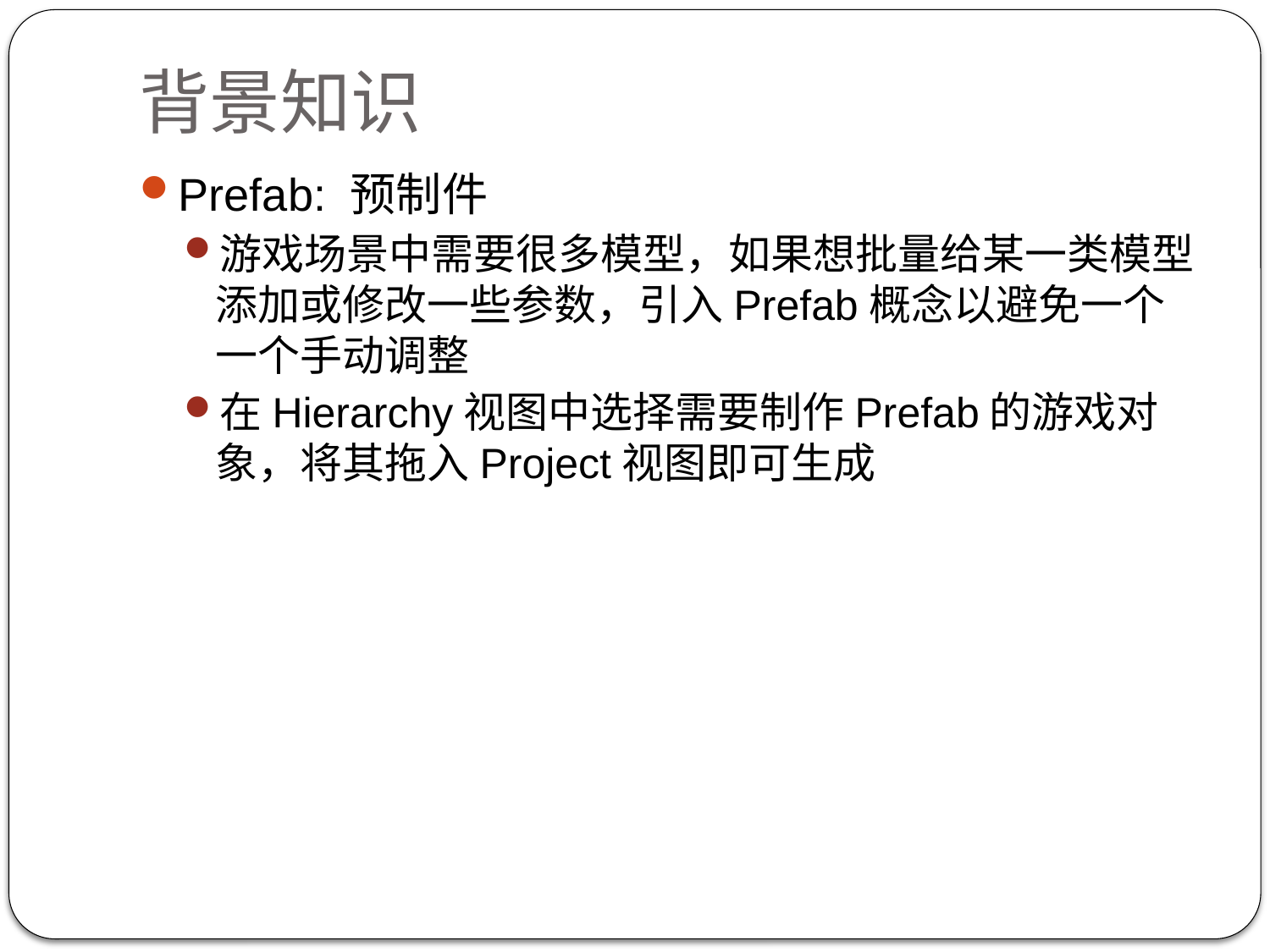

# 背景知识
Prefab: 预制件
游戏场景中需要很多模型，如果想批量给某一类模型添加或修改一些参数，引入Prefab概念以避免一个一个手动调整
在Hierarchy视图中选择需要制作Prefab的游戏对象，将其拖入Project视图即可生成